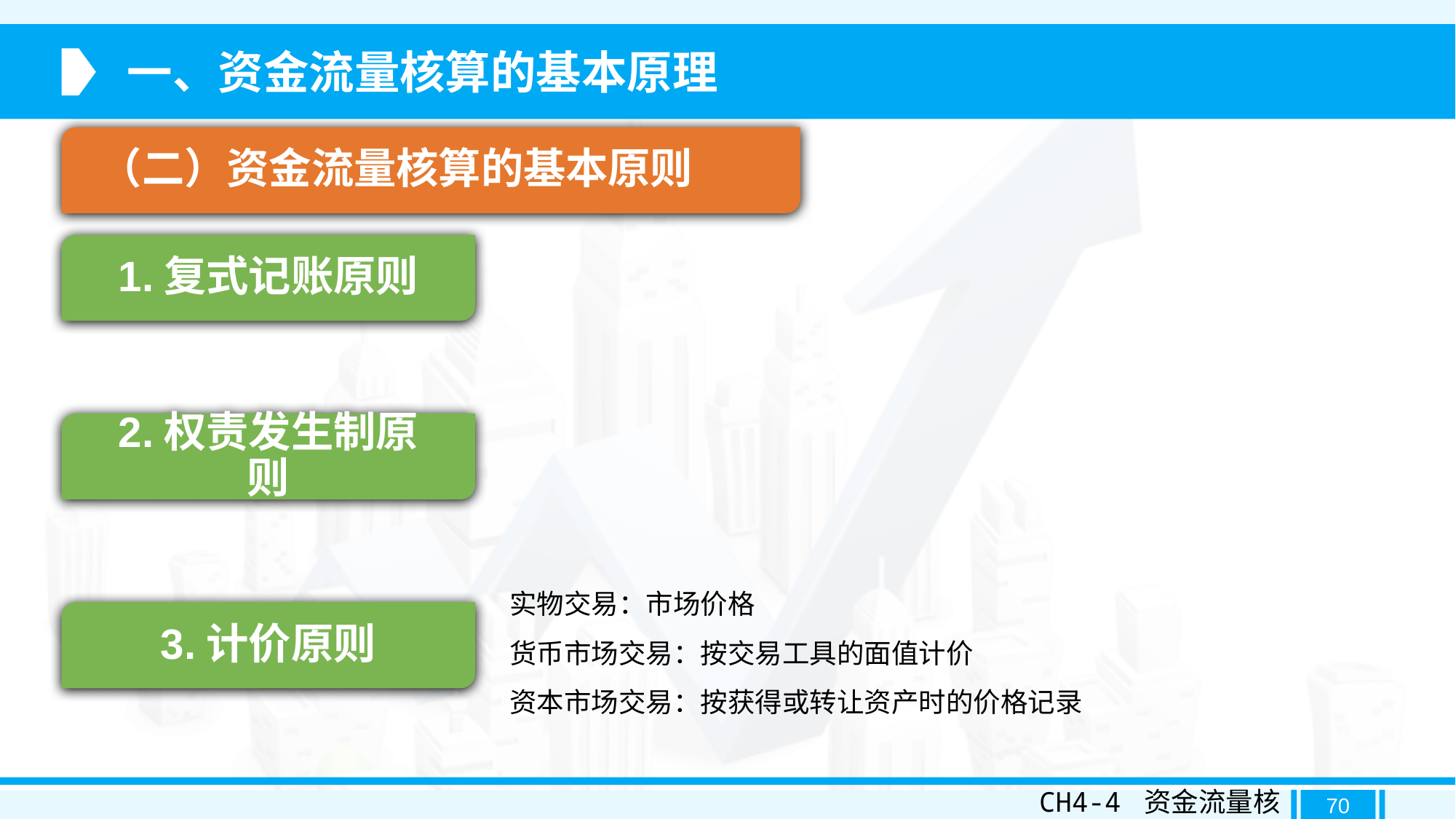

一、资金流量核算的基本原理

（二）资金流量核算的基本原则
1.复式记账原则
2.权责发生制原则
实物交易：市场价格
货币市场交易：按交易工具的面值计价
资本市场交易：按获得或转让资产时的价格记录
3.计价原则
CH4-4 资金流量核算
70